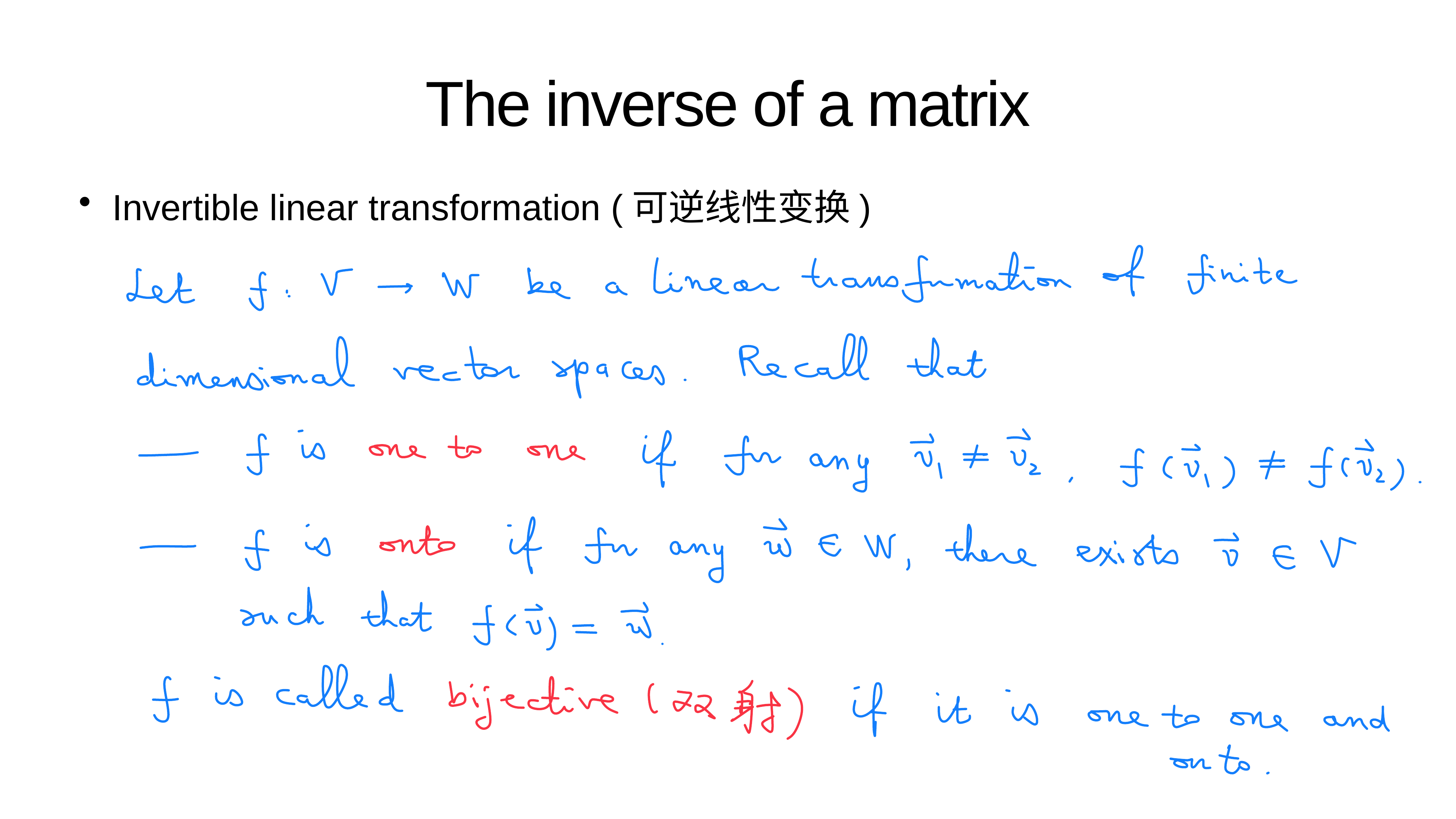

# The inverse of a matrix
Invertible linear transformation (可逆线性变换)